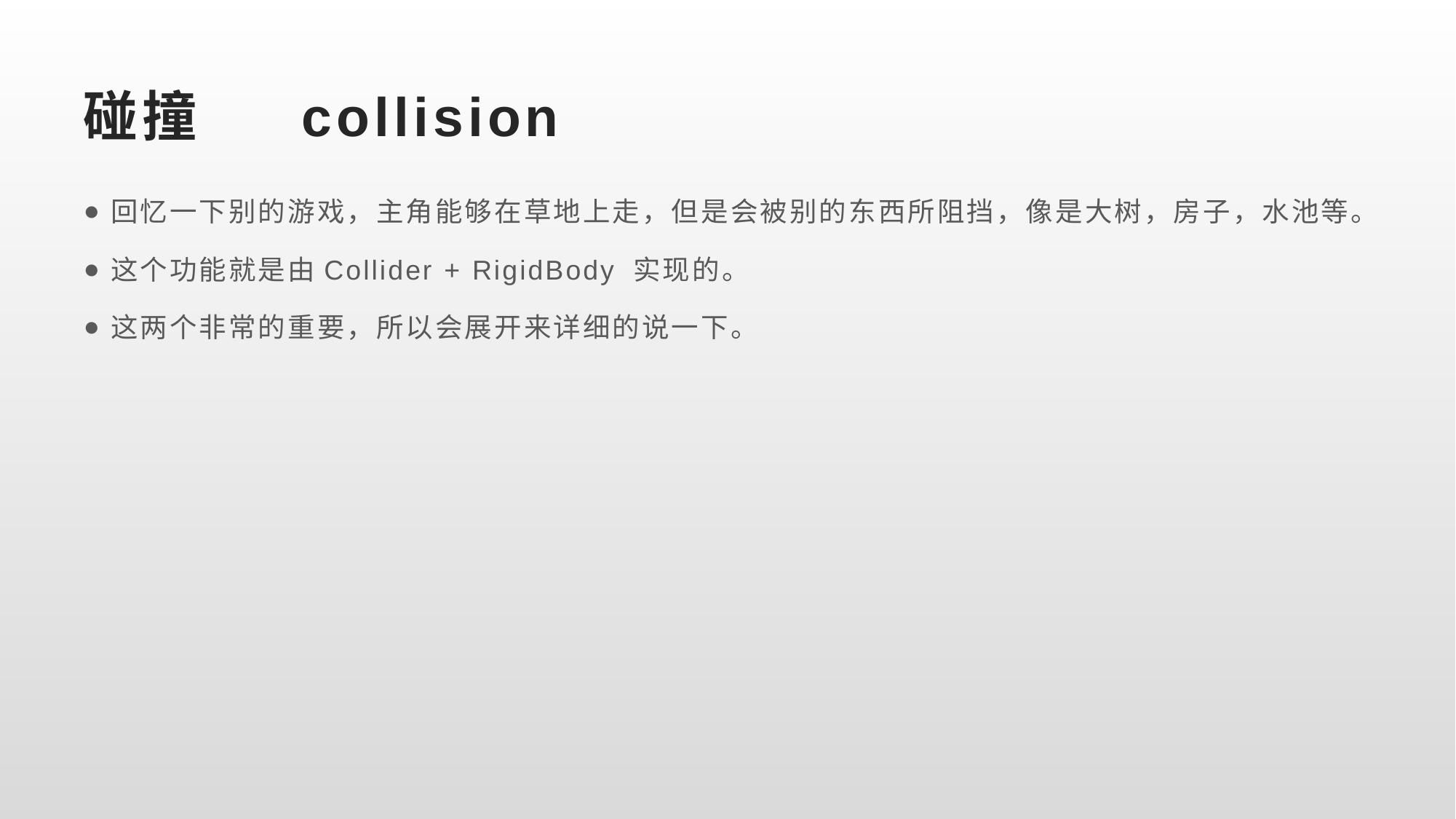

# 碰撞	collision
回忆一下别的游戏，主角能够在草地上走，但是会被别的东西所阻挡，像是大树，房子，水池等。
这个功能就是由Collider + RigidBody 实现的。
这两个非常的重要，所以会展开来详细的说一下。